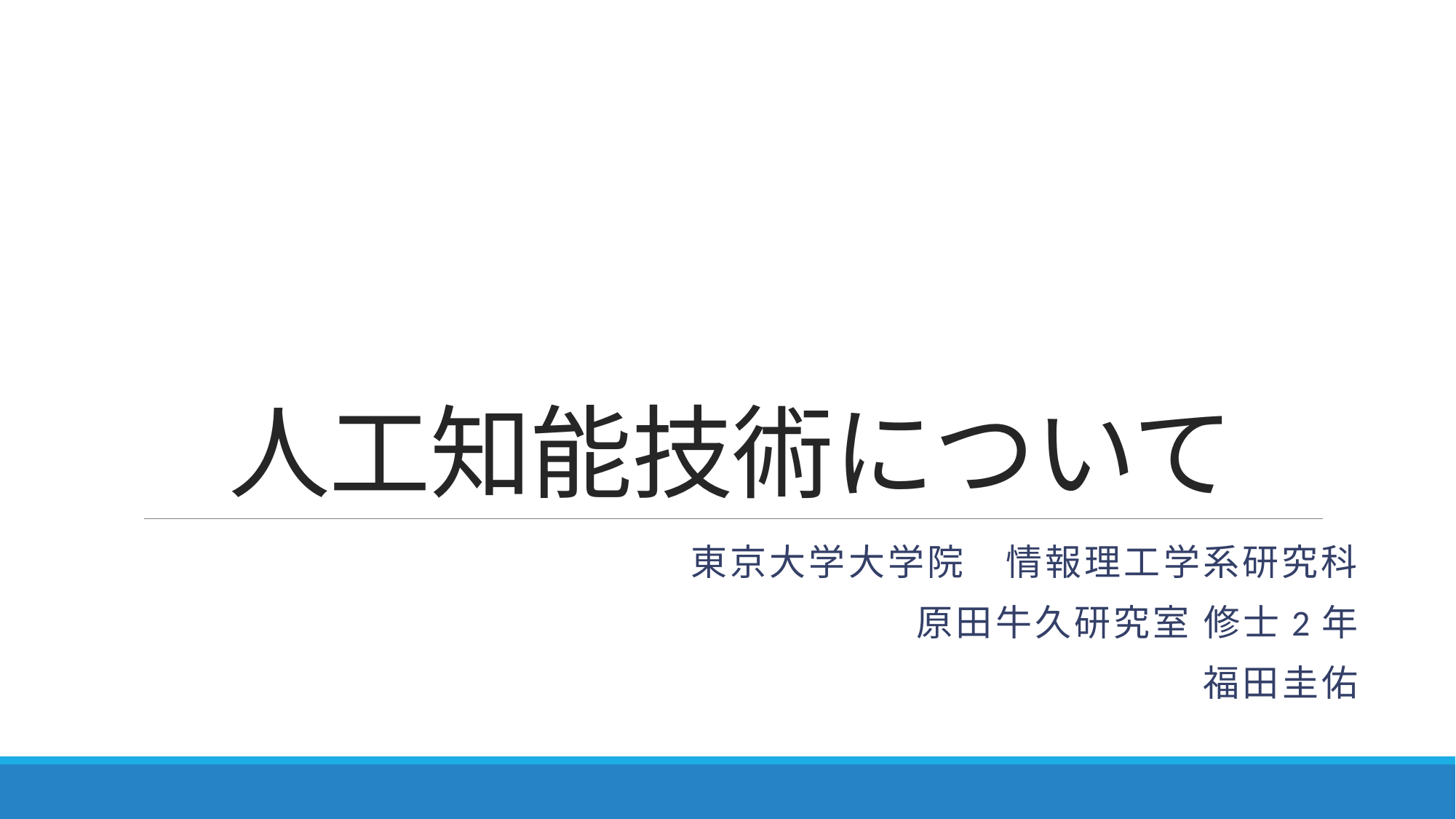

# 人工知能技術について
東京大学大学院　情報理工学系研究科
原田牛久研究室 修士2年
福田圭佑